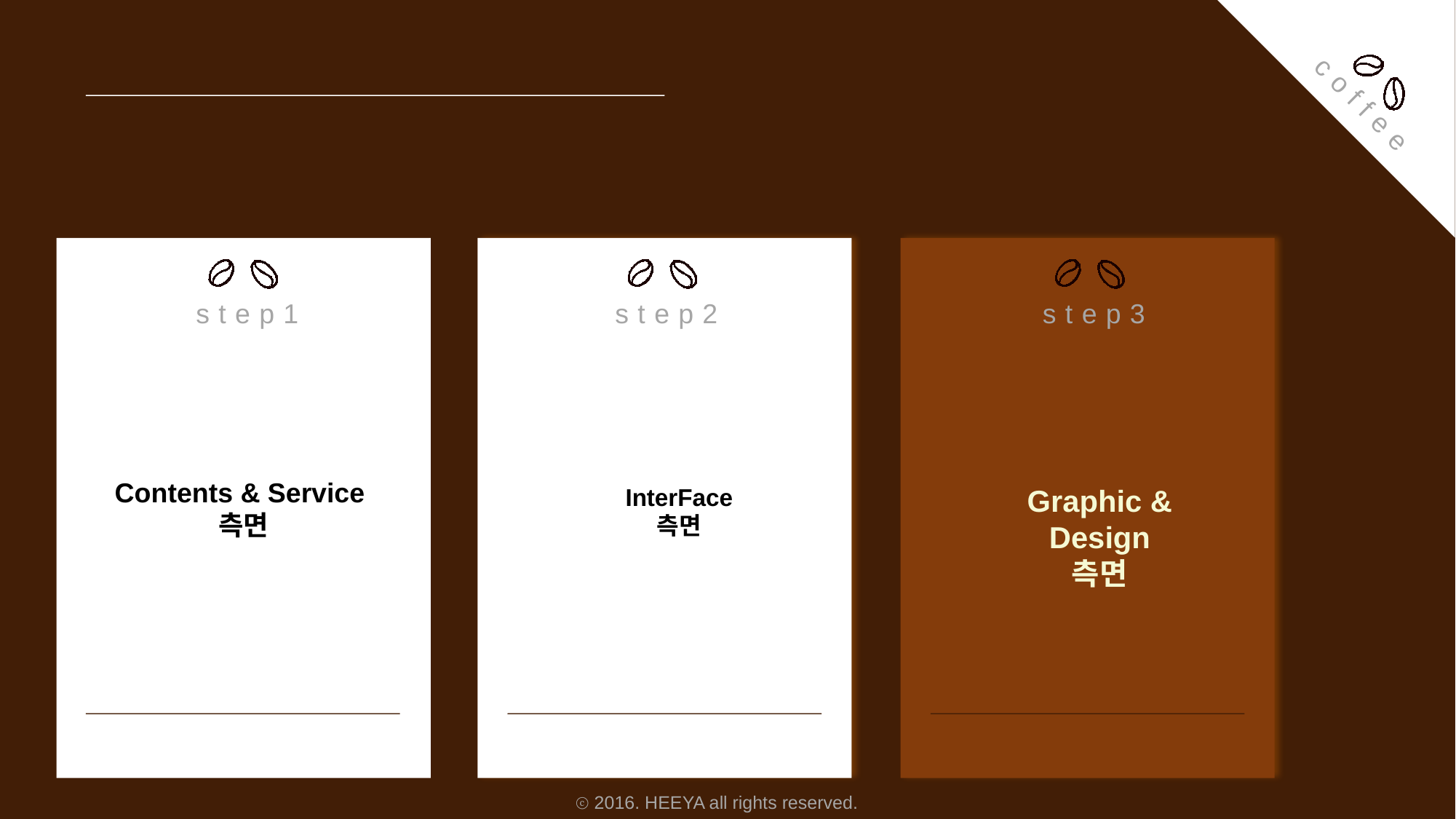

coffee

Contents & Service
측면

step1
step2
step3
InterFace
측면
Graphic & Design
측면